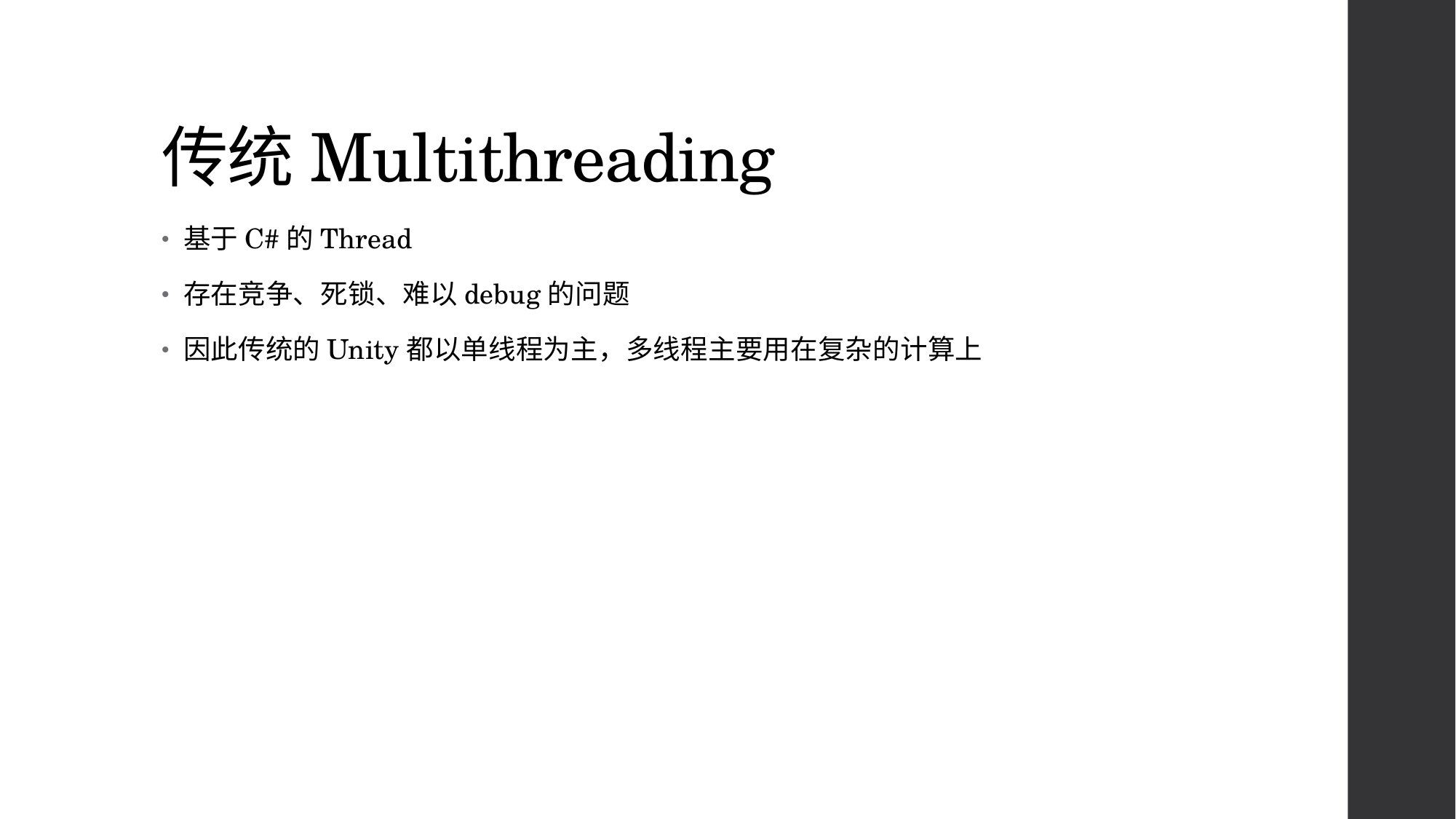

# 传统Multithreading
基于C#的Thread
存在竞争、死锁、难以debug的问题
因此传统的Unity都以单线程为主，多线程主要用在复杂的计算上